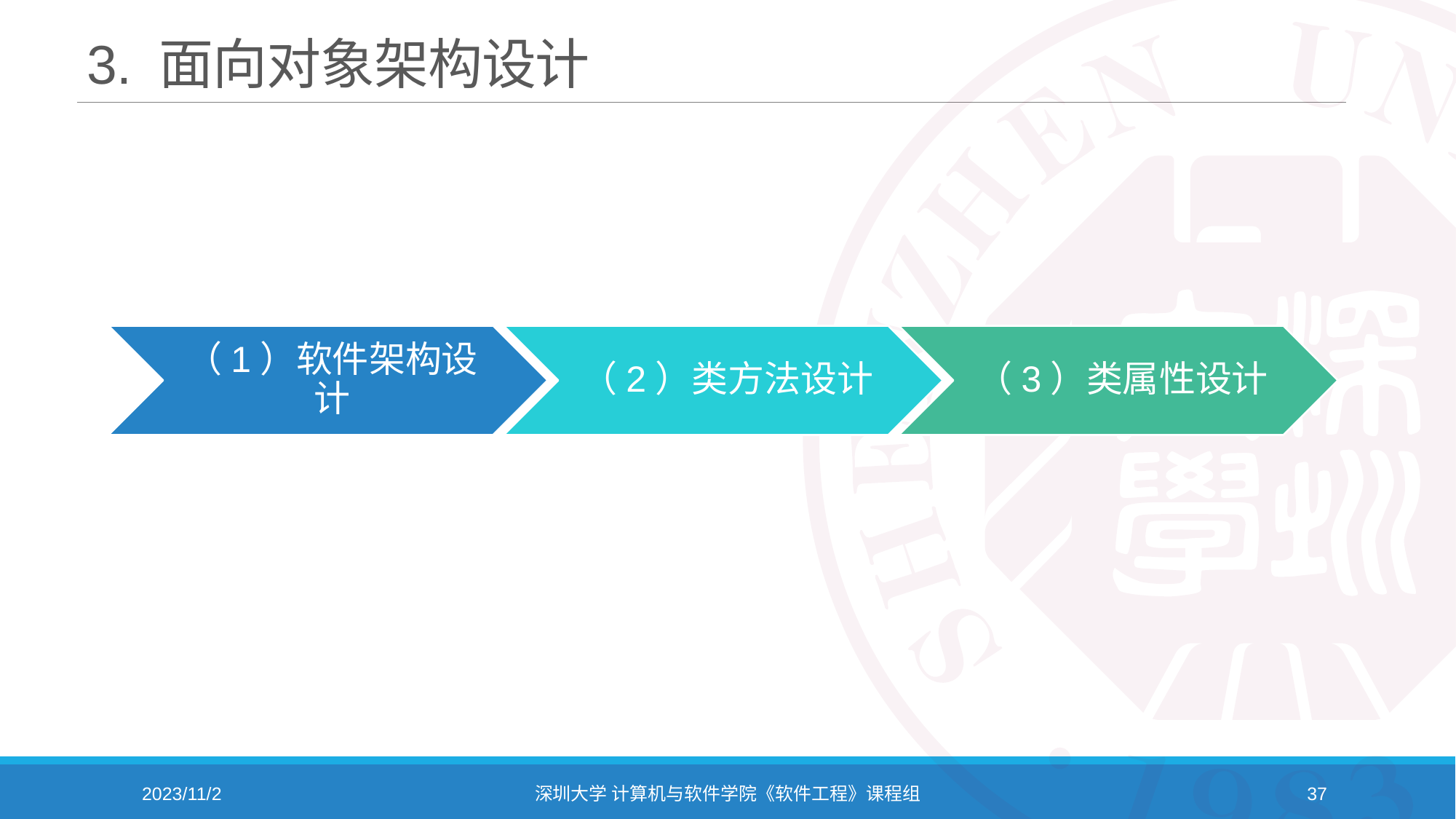

# 3. 面向对象架构设计
（1）软件架构设计
（2）类方法设计
（3）类属性设计
2023/11/2
深圳大学 计算机与软件学院《软件工程》课程组
37